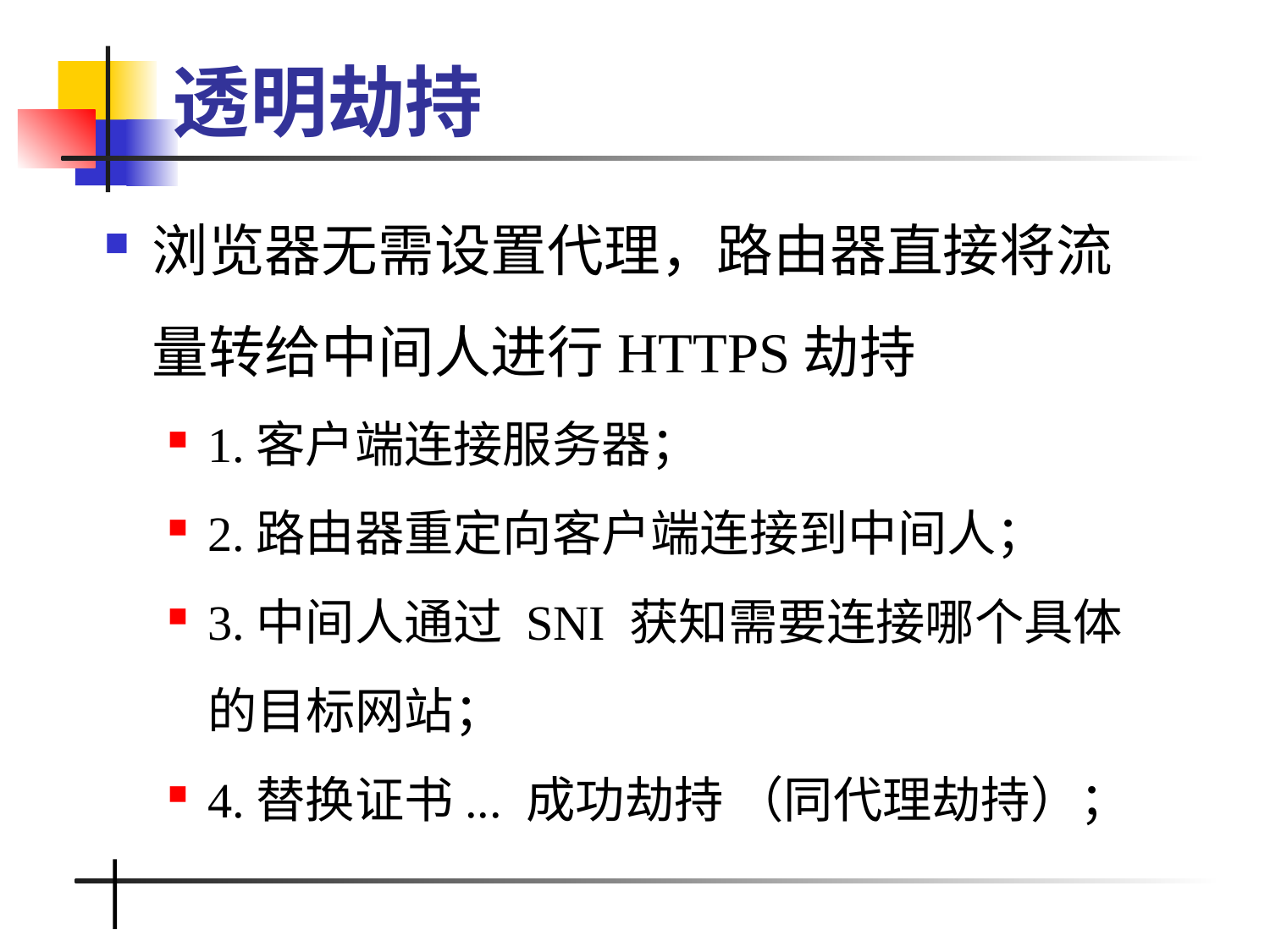

# 透明劫持
浏览器无需设置代理，路由器直接将流量转给中间人进行HTTPS劫持
1.客户端连接服务器；
2.路由器重定向客户端连接到中间人；
3.中间人通过 SNI 获知需要连接哪个具体的目标网站；
4.替换证书... 成功劫持 （同代理劫持）；